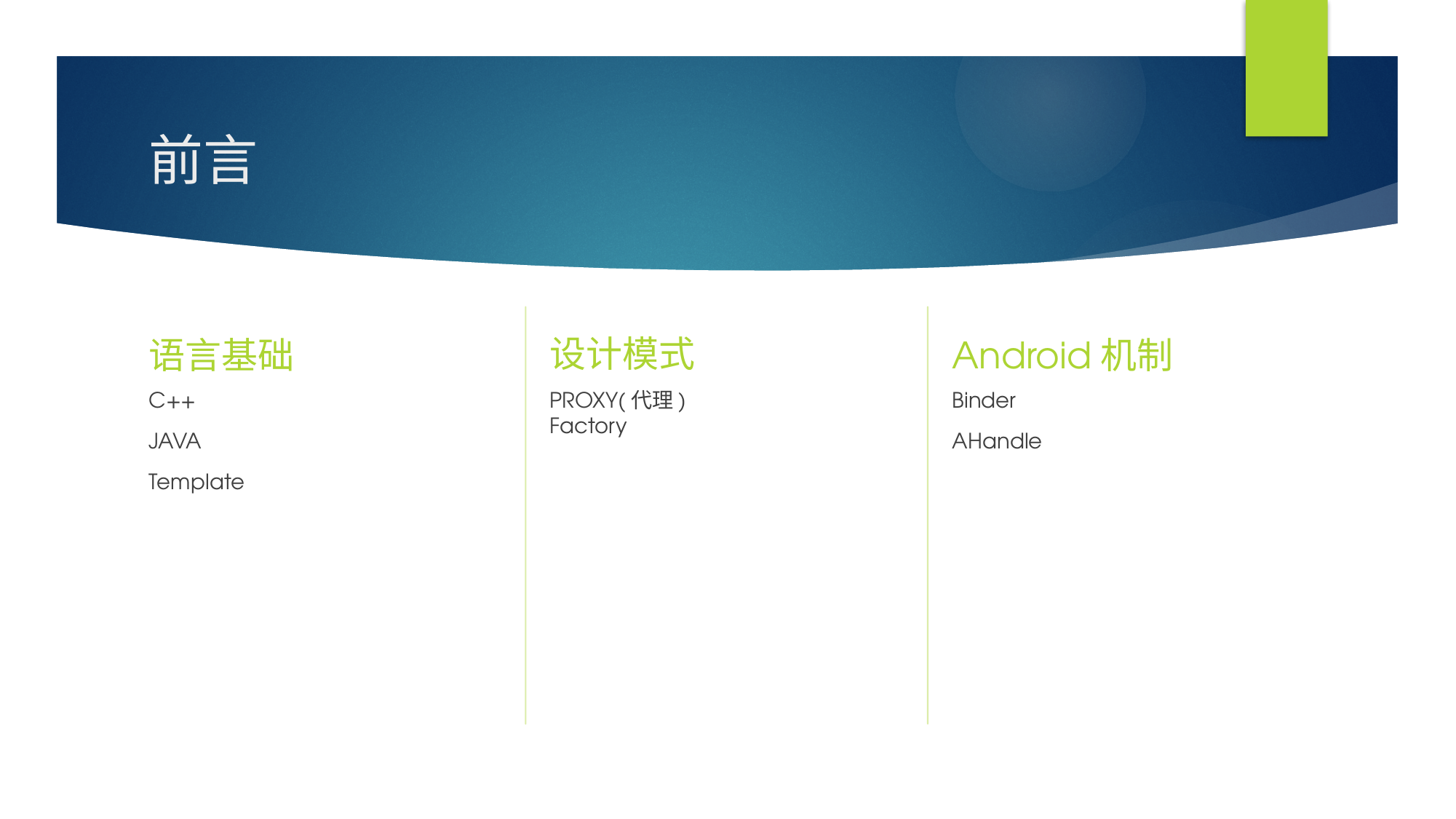

# 前言
设计模式
语言基础
Android机制
C++
JAVA
Template
PROXY(代理)
Factory
Binder
AHandle